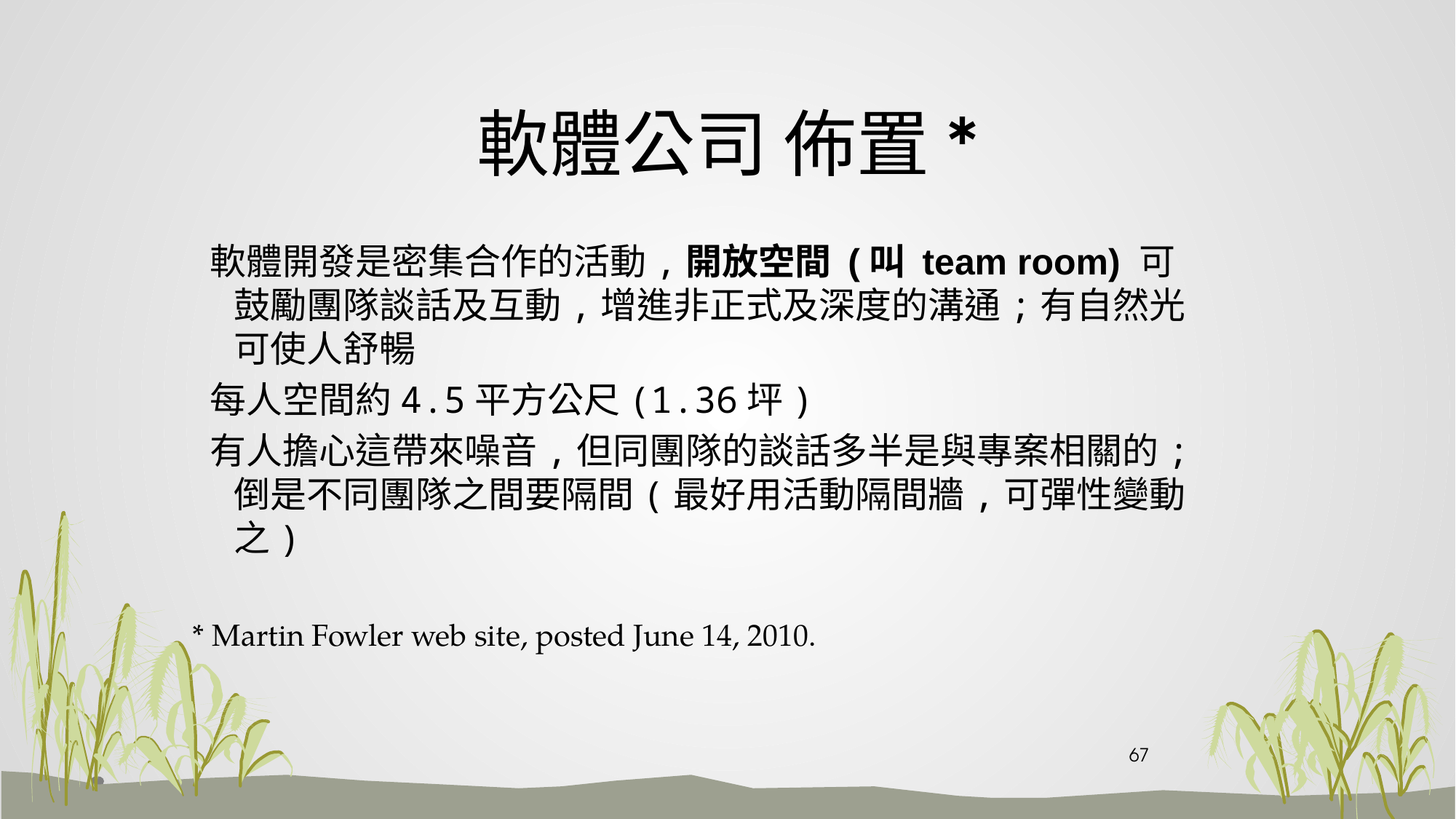

# 軟體公司 佈置*
 軟體開發是密集合作的活動,開放空間 (叫 team room) 可鼓勵團隊談話及互動,增進非正式及深度的溝通;有自然光可使人舒暢
 每人空間約4.5平方公尺(1.36坪)
 有人擔心這帶來噪音,但同團隊的談話多半是與專案相關的;倒是不同團隊之間要隔間(最好用活動隔間牆,可彈性變動之)

* Martin Fowler web site, posted June 14, 2010.
67